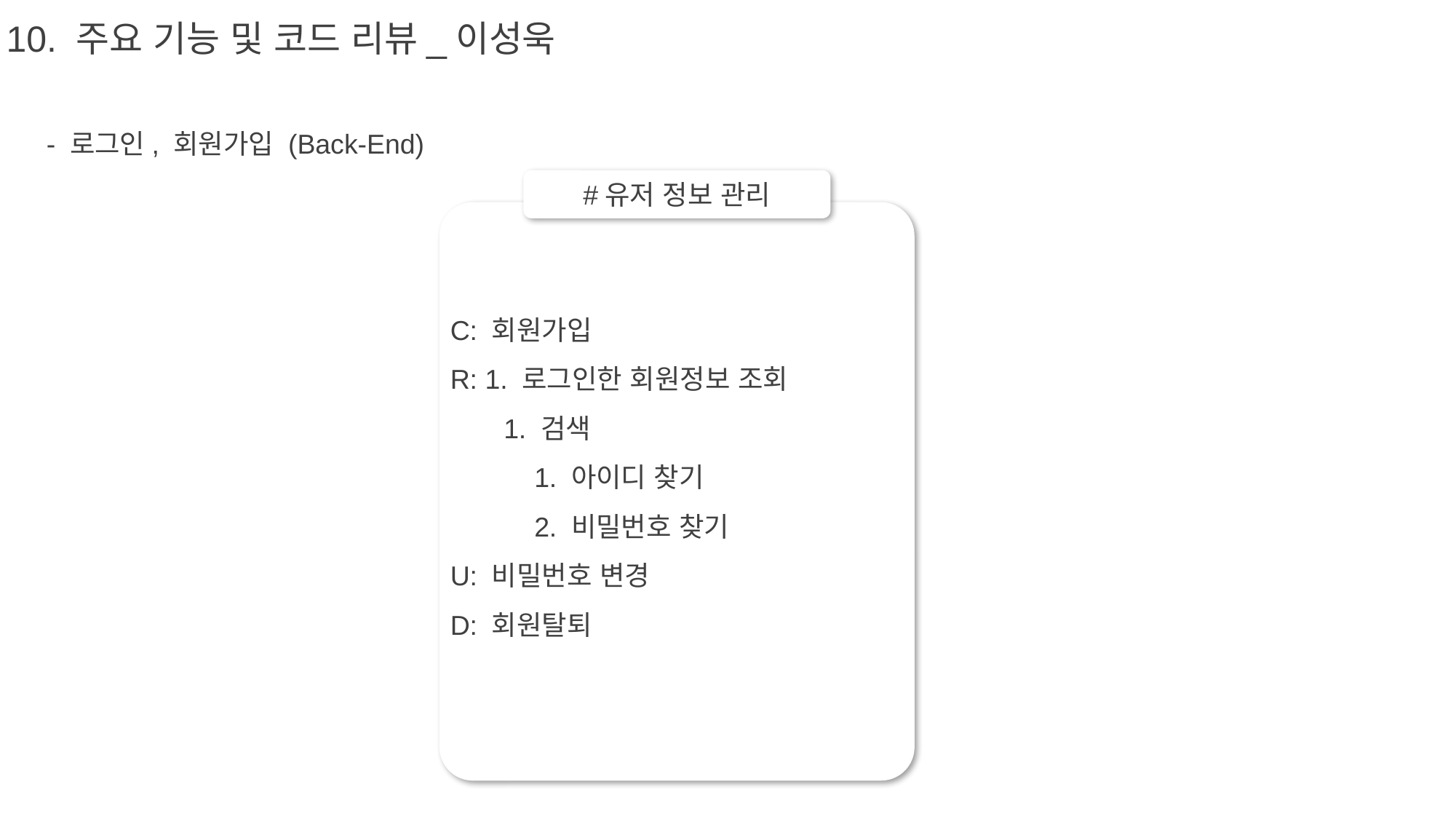

10. 주요 기능 및 코드 리뷰_이성욱
- 로그인, 회원가입 (Back-End)
#유저 정보 관리

C: 회원가입
R: 1. 로그인한 회원정보 조회
       1. 검색
           1. 아이디 찾기
           2. 비밀번호 찾기
U: 비밀번호 변경
D: 회원탈퇴